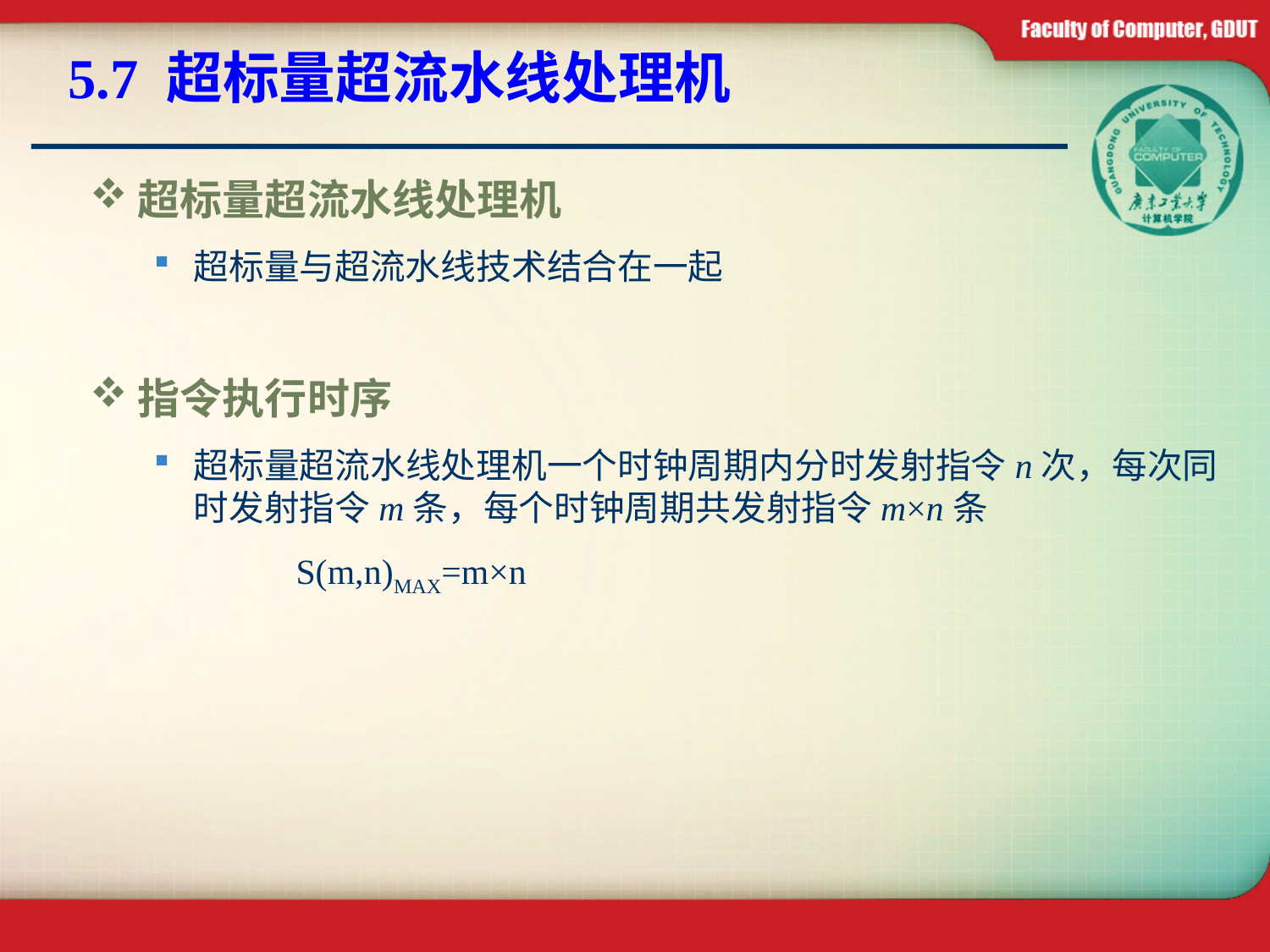

# 5.7 超标量超流水线处理机
超标量超流水线处理机
超标量与超流水线技术结合在一起

指令执行时序
超标量超流水线处理机一个时钟周期内分时发射指令n次，每次同时发射指令m条，每个时钟周期共发射指令m×n条
                S(m,n)MAX=m×n